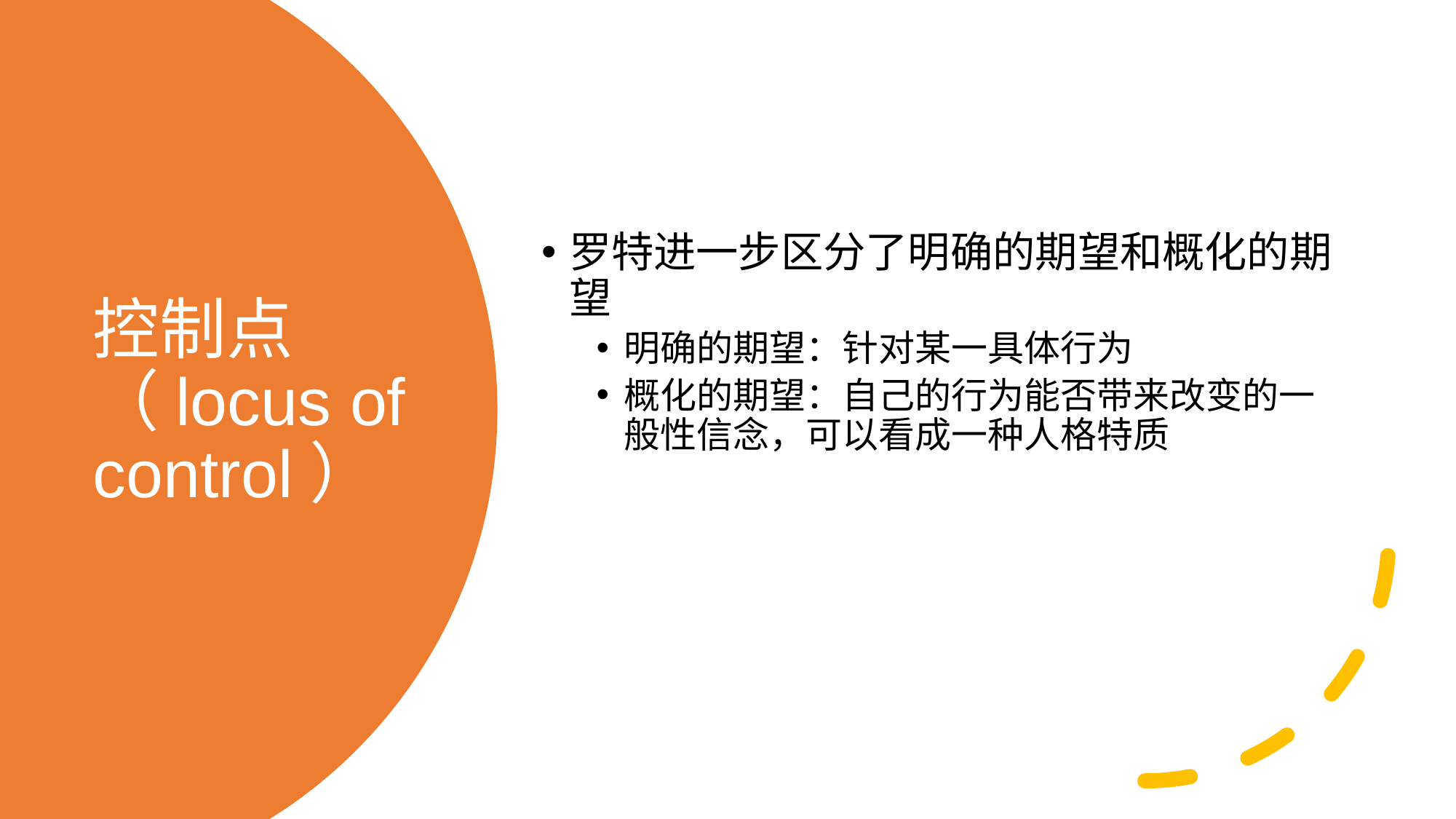

罗特进一步区分了明确的期望和概化的期望
明确的期望：针对某一具体行为
概化的期望：自己的行为能否带来改变的一般性信念，可以看成一种人格特质

# 控制点（locus of control）

43